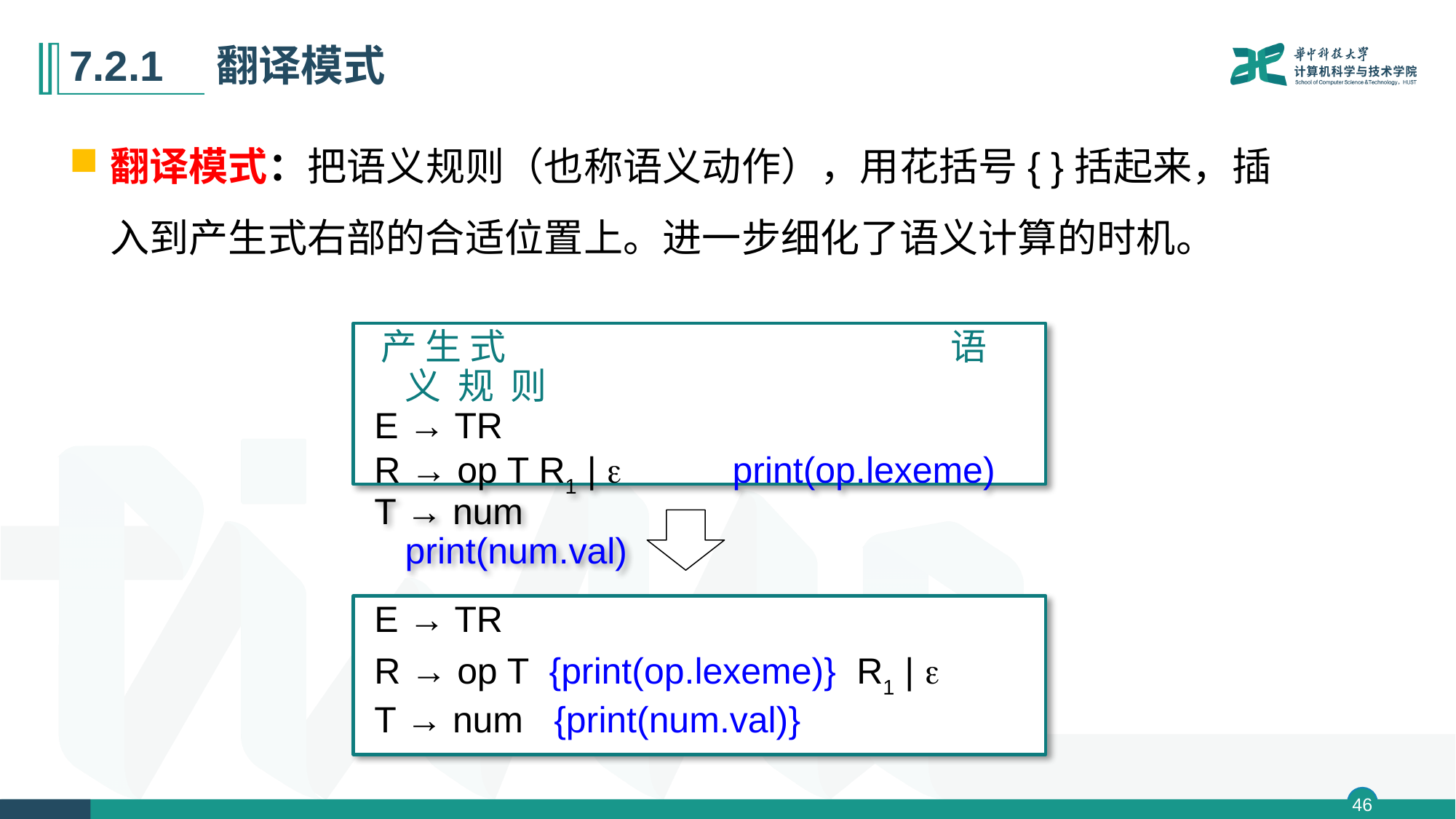

# 7.2.1　翻译模式
翻译模式：把语义规则（也称语义动作），用花括号{ }括起来，插入到产生式右部的合适位置上。进一步细化了语义计算的时机。

 产 生 式     				语  义  规  则
 E → TR
 R → op T R1 | ε 	print(op.lexeme)
 T → num   			print(num.val)

 E → TR
 R → op T  {print(op.lexeme)}  R1 | ε
 T → num   {print(num.val)}